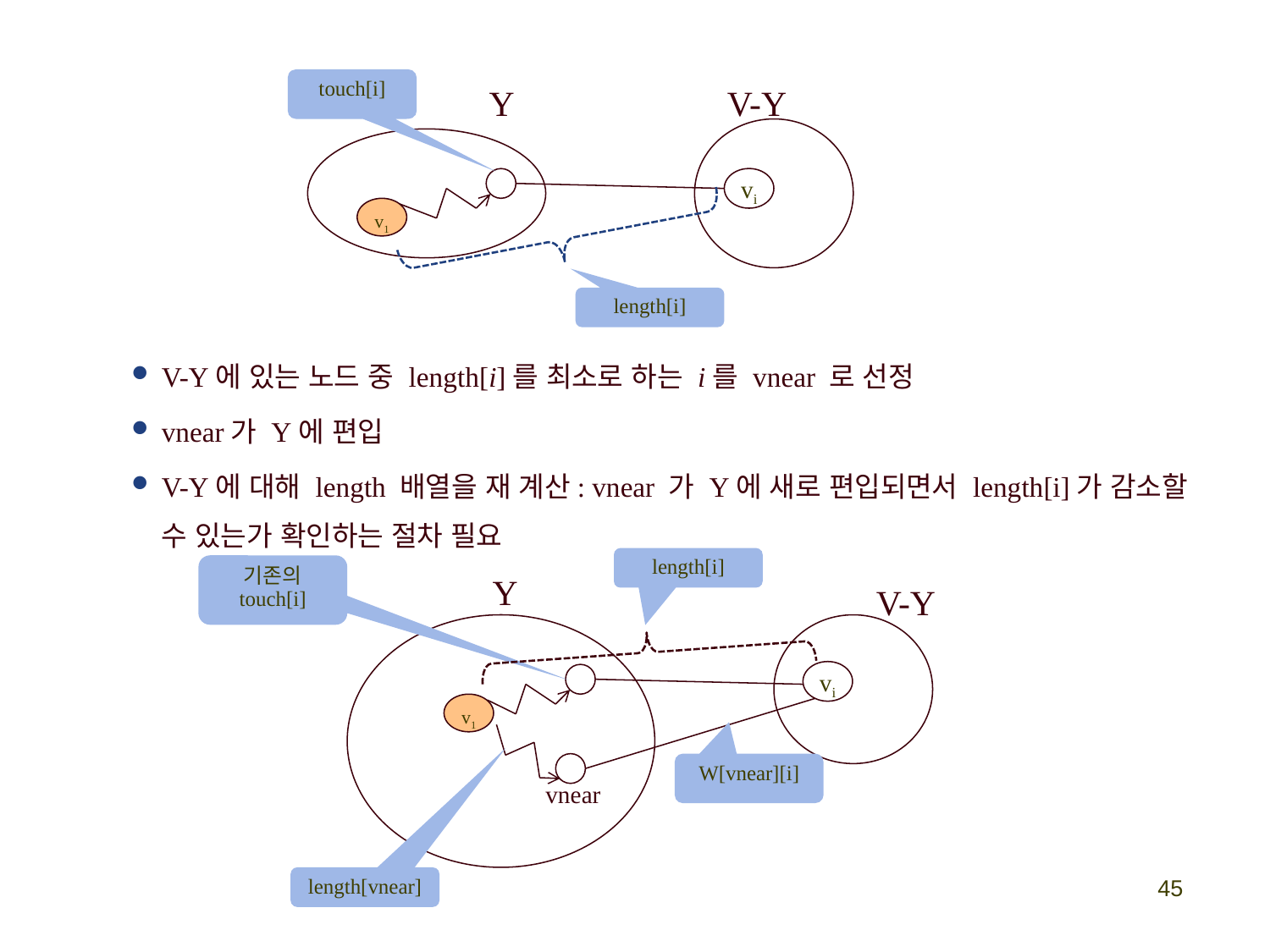

touch[i]

Y
V-Y

vi
v1
length[i]
V-Y에 있는 노드 중 length[i]를 최소로 하는 i를 vnear 로 선정
vnear가 Y에 편입
V-Y에 대해 length 배열을 재 계산: vnear 가 Y에 새로 편입되면서 length[i]가 감소할 수 있는가 확인하는 절차 필요

length[i]
기존의 touch[i]
Y
V-Y

vi

v1

W[vnear][i]
vnear
length[vnear]
45